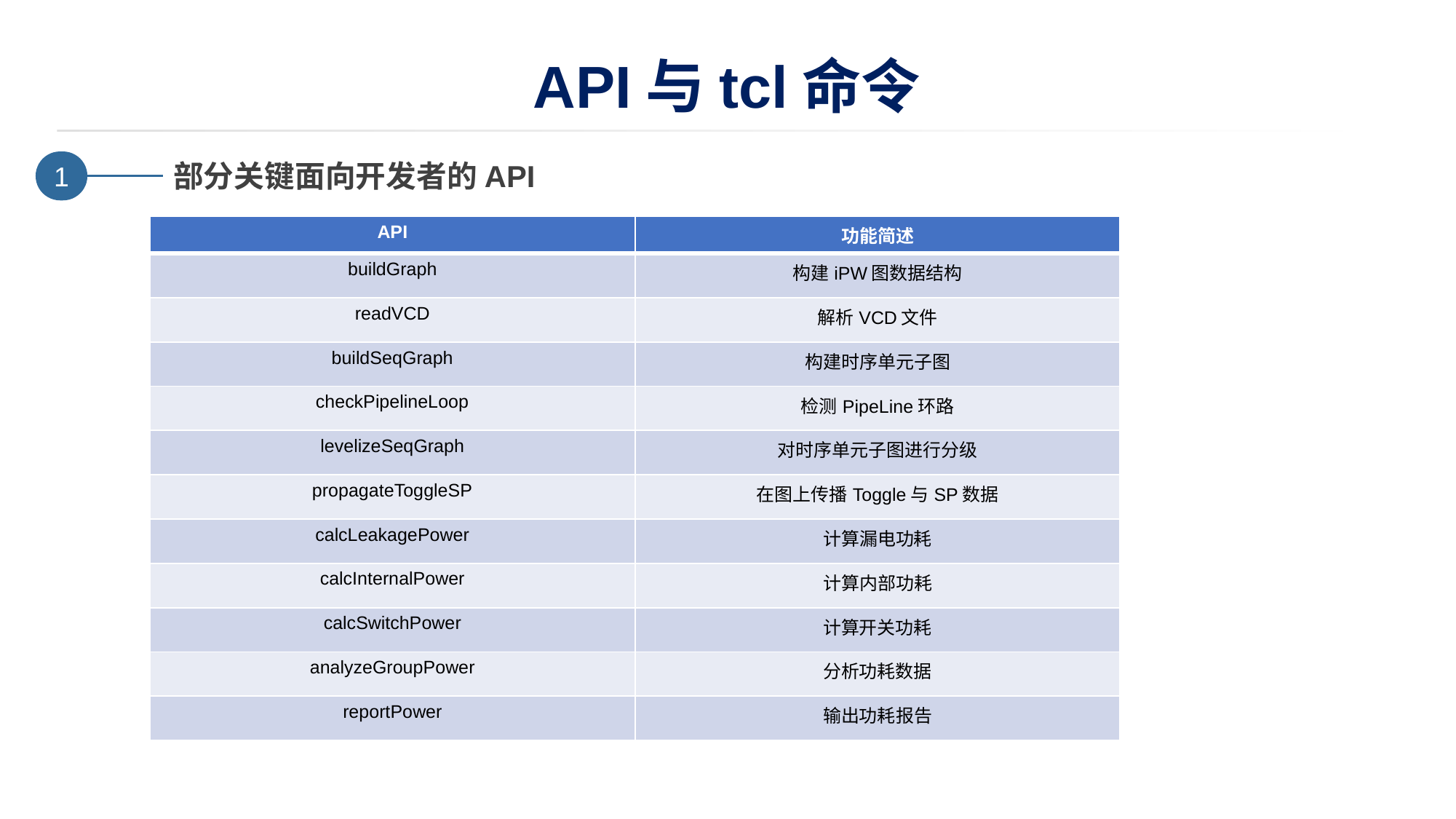

# API与tcl命令
1
部分关键面向开发者的API
| API | 功能简述 |
| --- | --- |
| buildGraph | 构建iPW图数据结构 |
| readVCD | 解析VCD文件 |
| buildSeqGraph | 构建时序单元子图 |
| checkPipelineLoop | 检测PipeLine环路 |
| levelizeSeqGraph | 对时序单元子图进行分级 |
| propagateToggleSP | 在图上传播Toggle与SP数据 |
| calcLeakagePower | 计算漏电功耗 |
| calcInternalPower | 计算内部功耗 |
| calcSwitchPower | 计算开关功耗 |
| analyzeGroupPower | 分析功耗数据 |
| reportPower | 输出功耗报告 |